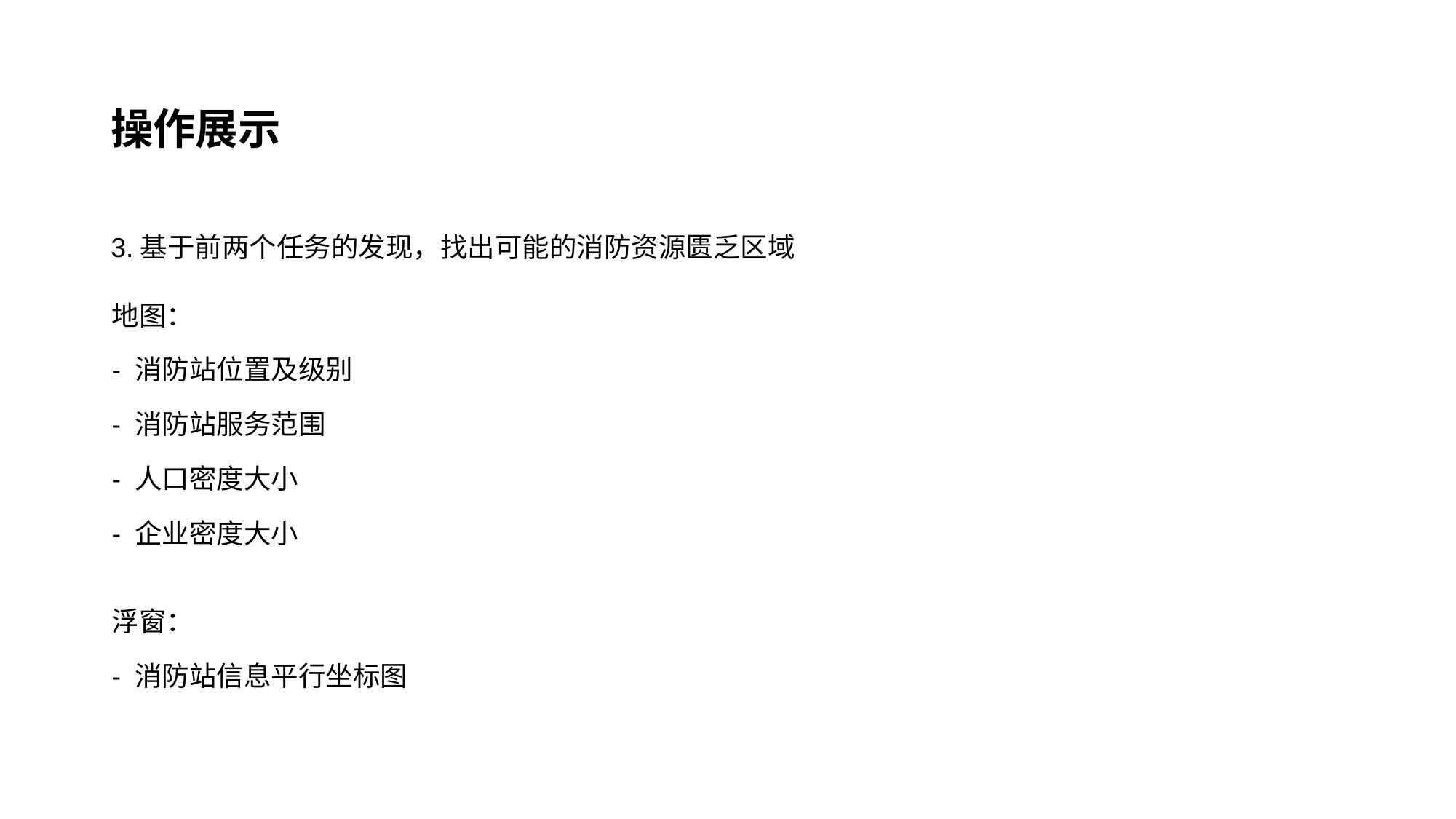

# 操作展示
3.基于前两个任务的发现，找出可能的消防资源匮乏区域
地图：
- 消防站位置及级别
- 消防站服务范围
- 人口密度大小
- 企业密度大小
浮窗：
- 消防站信息平行坐标图